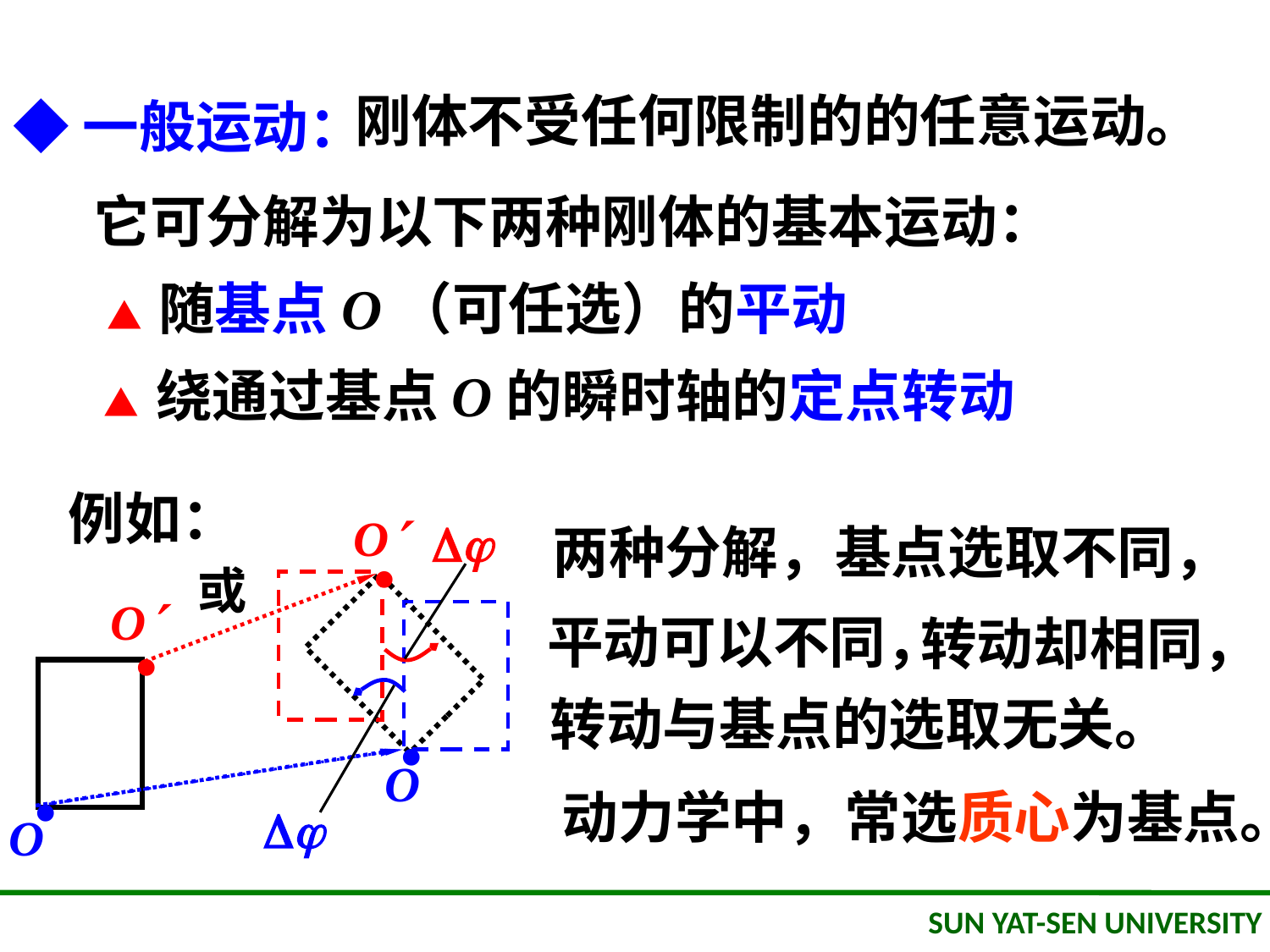

刚体不受任何限制的的任意运动。
◆一般运动：
它可分解为以下两种刚体的基本运动：
▲ 随基点O（可任选）的平动
▲ 绕通过基点O的瞬时轴的定点转动
例如：
·
O′
·

O′
Δϕ

两种分解，基点选取不同，
或

平动可以不同，

·
·
O

O
转动却相同，

Δϕ
转动与基点的选取无关。

    动力学中，常选质心为基点。